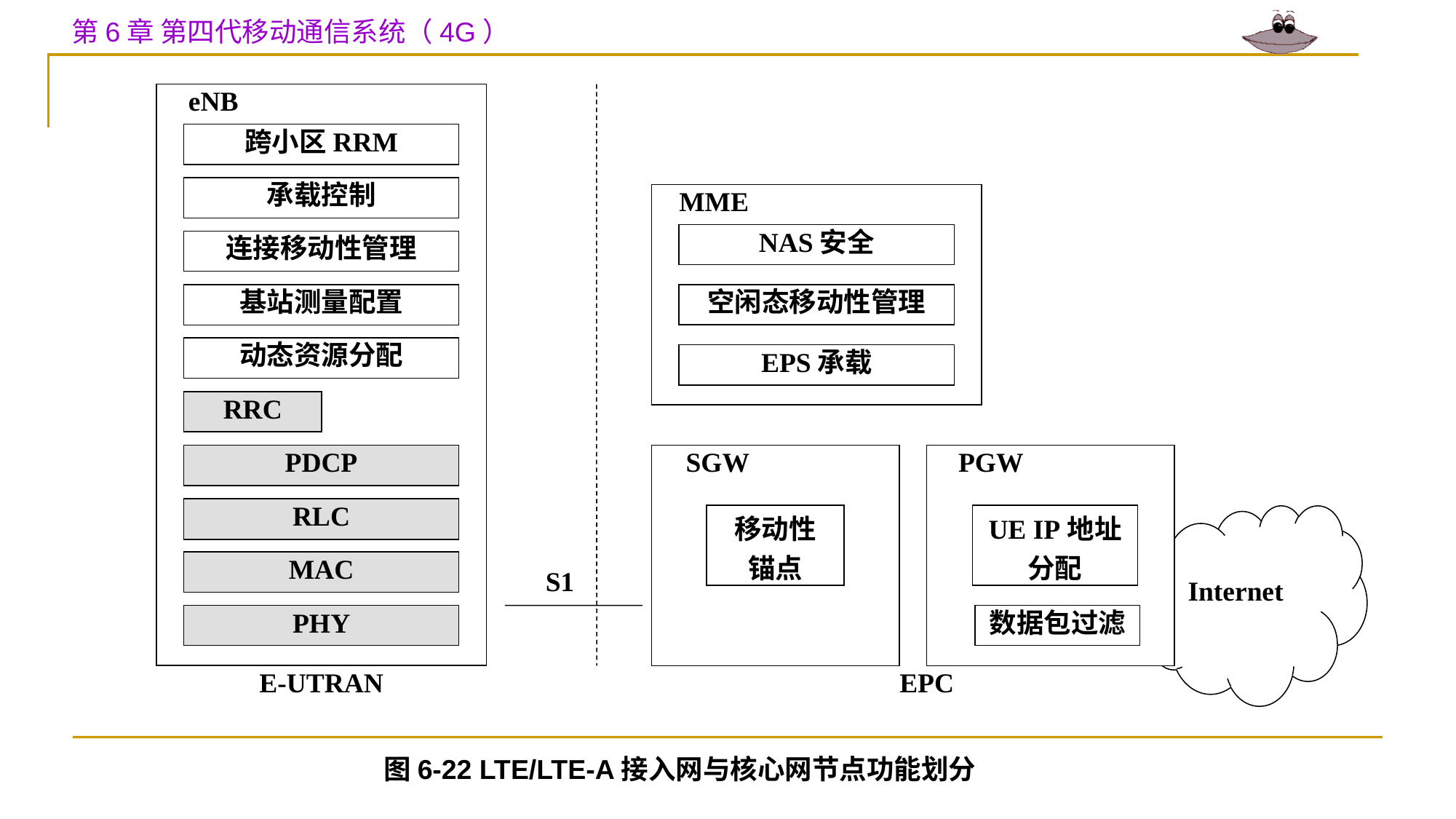

eNB

跨小区RRM
承载控制

MME
NAS安全
连接移动性管理
基站测量配置
空闲态移动性管理
动态资源分配
EPS承载
RRC
PDCP
SGW
PGW

RLC
移动性
锚点
UE IP地址
分配

Internet
MAC
S1
PHY

数据包过滤
E-UTRAN
EPC
图6-22 LTE/LTE-A接入网与核心网节点功能划分